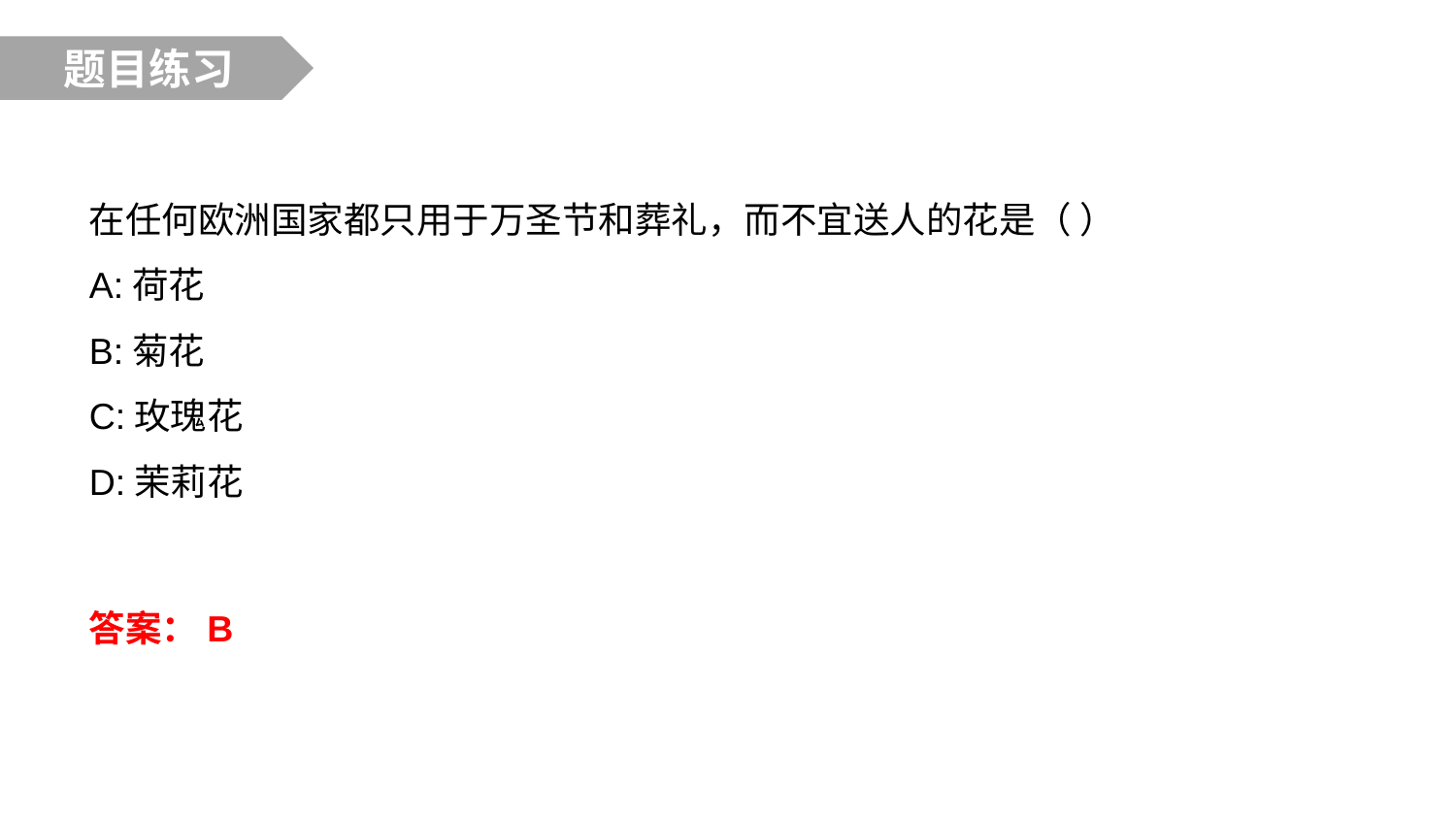

题目练习
在任何欧洲国家都只用于万圣节和葬礼，而不宜送人的花是（ ）
A:荷花
B:菊花
C:玫瑰花
D:茉莉花
答案：B